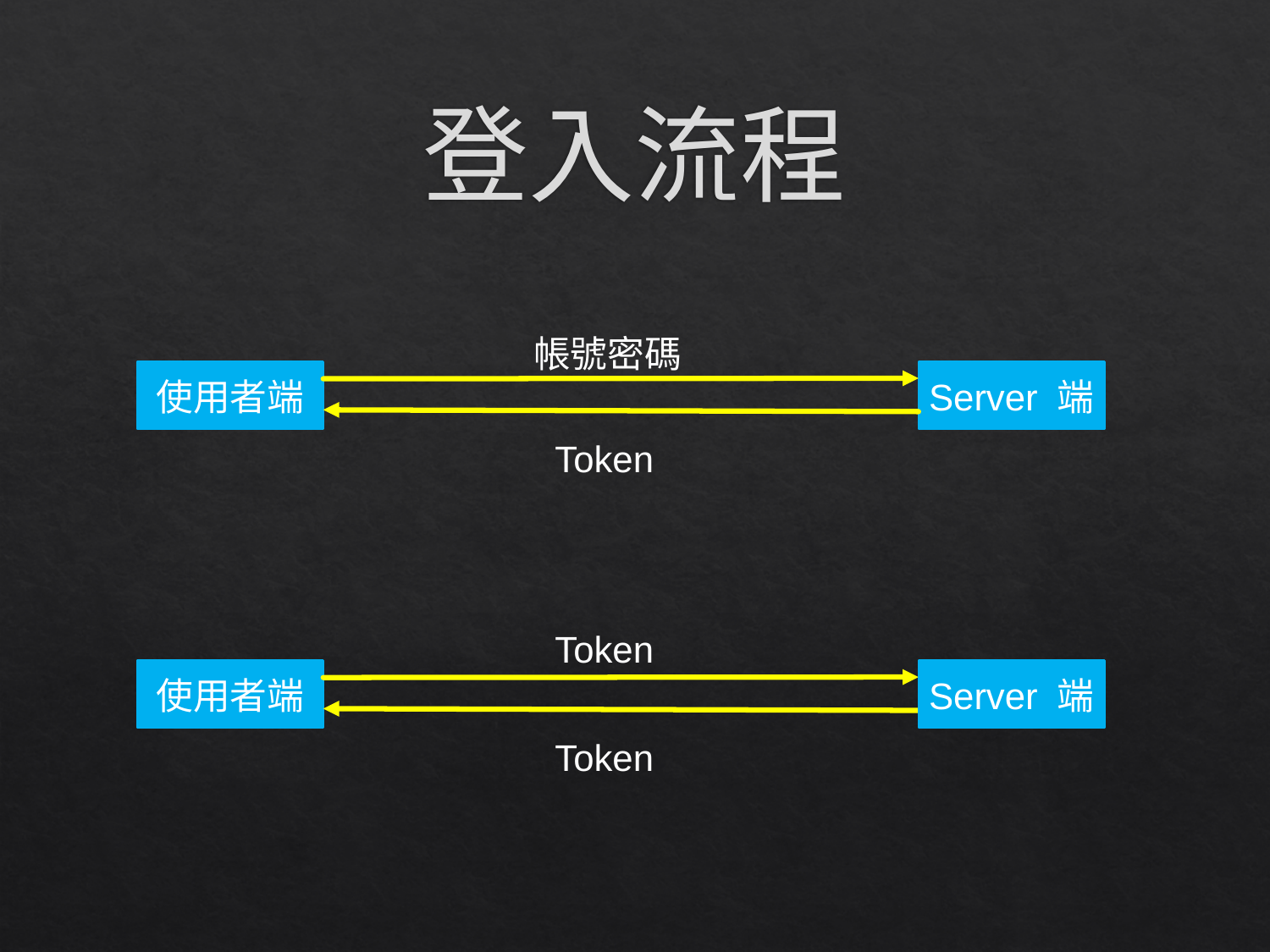

# 登入流程
帳號密碼
使用者端
Server 端
Token
Token
使用者端
Server 端
Token